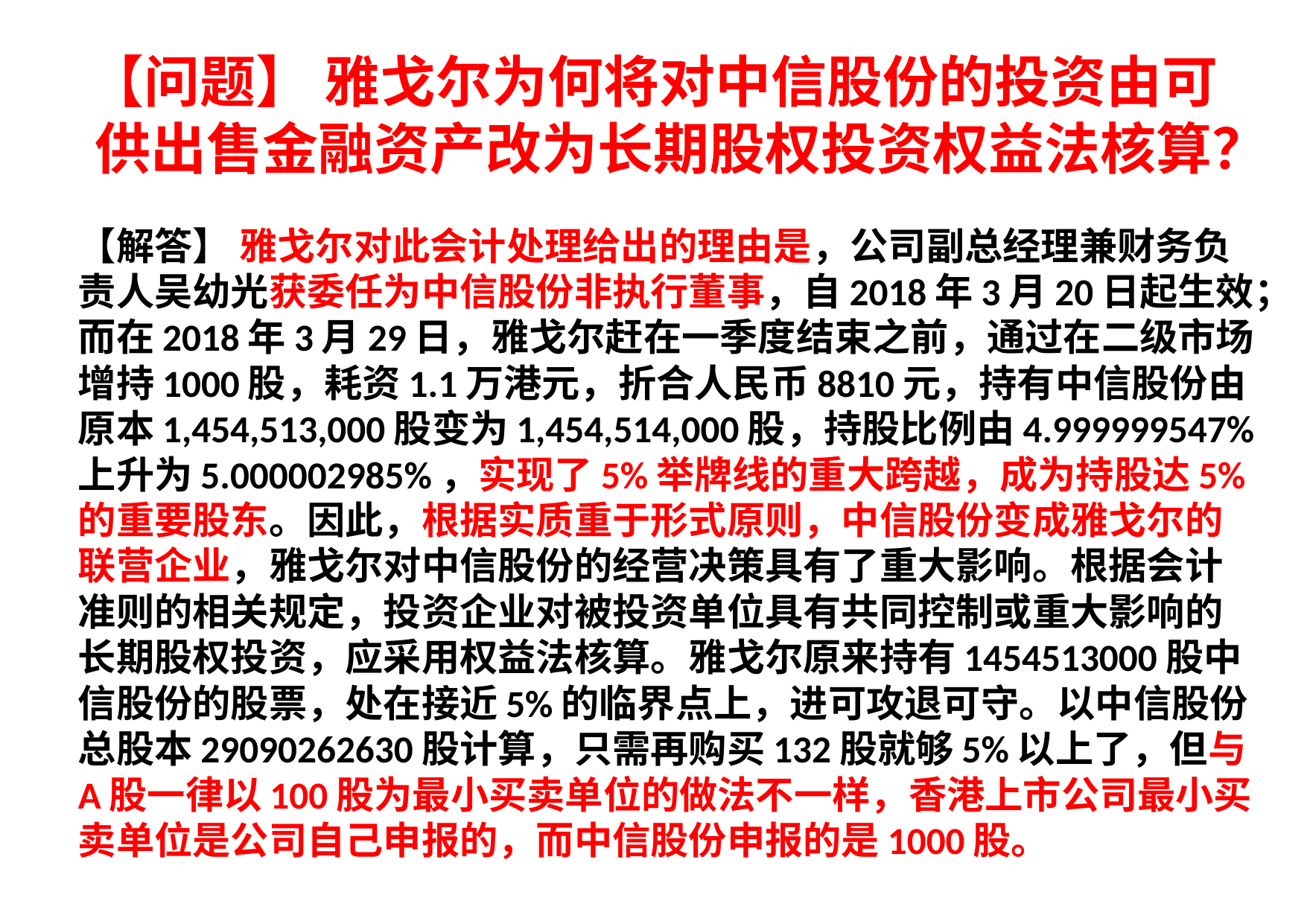

# 【问题】 雅戈尔为何将对中信股份的投资由可供出售金融资产改为长期股权投资权益法核算？
【解答】 雅戈尔对此会计处理给出的理由是，公司副总经理兼财务负责人吴幼光获委任为中信股份非执行董事，自2018年3月20日起生效；而在2018年3月29日，雅戈尔赶在一季度结束之前，通过在二级市场增持1000股，耗资1.1万港元，折合人民币8810元，持有中信股份由原本1,454,513,000股变为1,454,514,000股，持股比例由4.999999547%上升为5.000002985%，实现了5%举牌线的重大跨越，成为持股达5%的重要股东。因此，根据实质重于形式原则，中信股份变成雅戈尔的联营企业，雅戈尔对中信股份的经营决策具有了重大影响。根据会计准则的相关规定，投资企业对被投资单位具有共同控制或重大影响的长期股权投资，应采用权益法核算。雅戈尔原来持有1454513000股中信股份的股票，处在接近5%的临界点上，进可攻退可守。以中信股份总股本29090262630股计算，只需再购买132股就够5%以上了，但与A股一律以100股为最小买卖单位的做法不一样，香港上市公司最小买卖单位是公司自己申报的，而中信股份申报的是1000股。
16